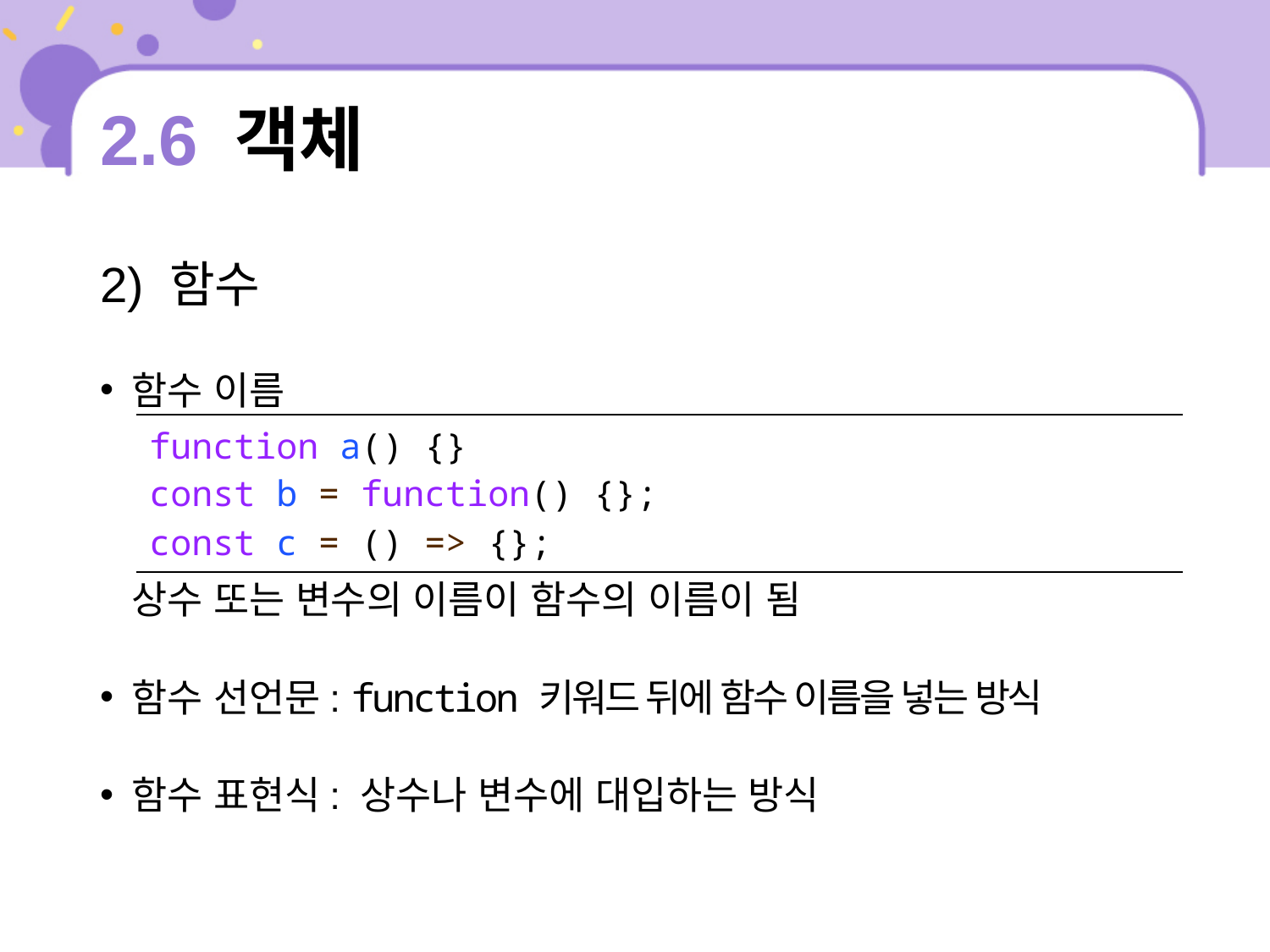

# 2.6 객체
2) 함수
함수 이름
상수 또는 변수의 이름이 함수의 이름이 됨
함수 선언문: function 키워드 뒤에 함수 이름을 넣는 방식
함수 표현식: 상수나 변수에 대입하는 방식
| function a() {} const b = function() {}; const c = () => {}; |
| --- |